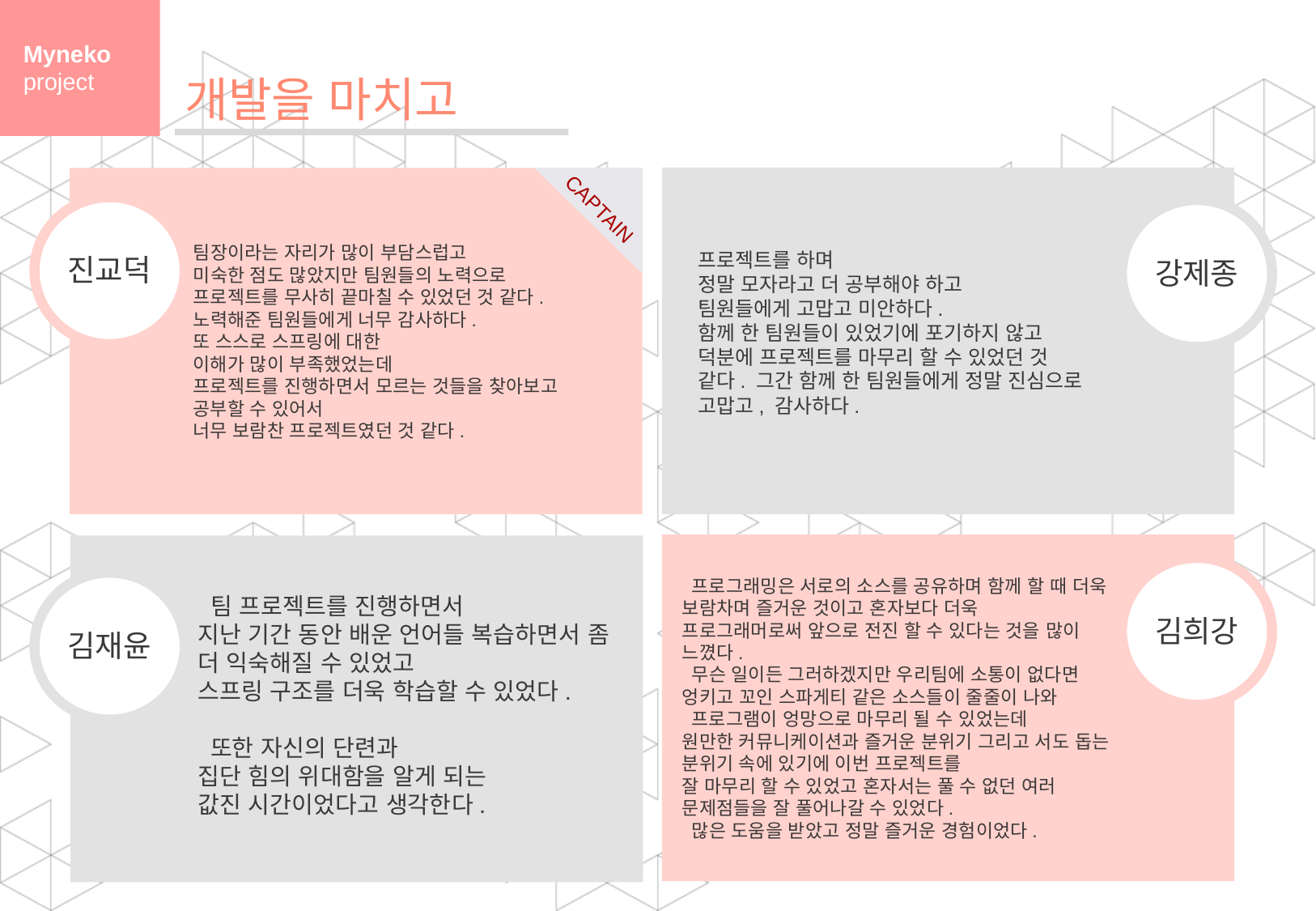

Myneko
project
개발을 마치고

CAPTAIN

진교덕

강제종
팀장이라는 자리가 많이 부담스럽고
미숙한 점도 많았지만 팀원들의 노력으로
프로젝트를 무사히 끝마칠 수 있었던 것 같다. 노력해준 팀원들에게 너무 감사하다.
또 스스로 스프링에 대한
이해가 많이 부족했었는데
프로젝트를 진행하면서 모르는 것들을 찾아보고 공부할 수 있어서
너무 보람찬 프로젝트였던 것 같다.
프로젝트를 하며
정말 모자라고 더 공부해야 하고
팀원들에게 고맙고 미안하다.
함께 한 팀원들이 있었기에 포기하지 않고
덕분에 프로젝트를 마무리 할 수 있었던 것 같다. 그간 함께 한 팀원들에게 정말 진심으로 고맙고, 감사하다.

김희강

김재윤
 프로그래밍은 서로의 소스를 공유하며 함께 할 때 더욱 보람차며 즐거운 것이고 혼자보다 더욱
프로그래머로써 앞으로 전진 할 수 있다는 것을 많이 느꼈다.
 무슨 일이든 그러하겠지만 우리팀에 소통이 없다면 엉키고 꼬인 스파게티 같은 소스들이 줄줄이 나와
 프로그램이 엉망으로 마무리 될 수 있었는데
원만한 커뮤니케이션과 즐거운 분위기 그리고 서도 돕는 분위기 속에 있기에 이번 프로젝트를
잘 마무리 할 수 있었고 혼자서는 풀 수 없던 여러 문제점들을 잘 풀어나갈 수 있었다.
 많은 도움을 받았고 정말 즐거운 경험이었다.
 팀 프로젝트를 진행하면서
지난 기간 동안 배운 언어들 복습하면서 좀 더 익숙해질 수 있었고
스프링 구조를 더욱 학습할 수 있었다.

 또한 자신의 단련과
집단 힘의 위대함을 알게 되는
값진 시간이었다고 생각한다.